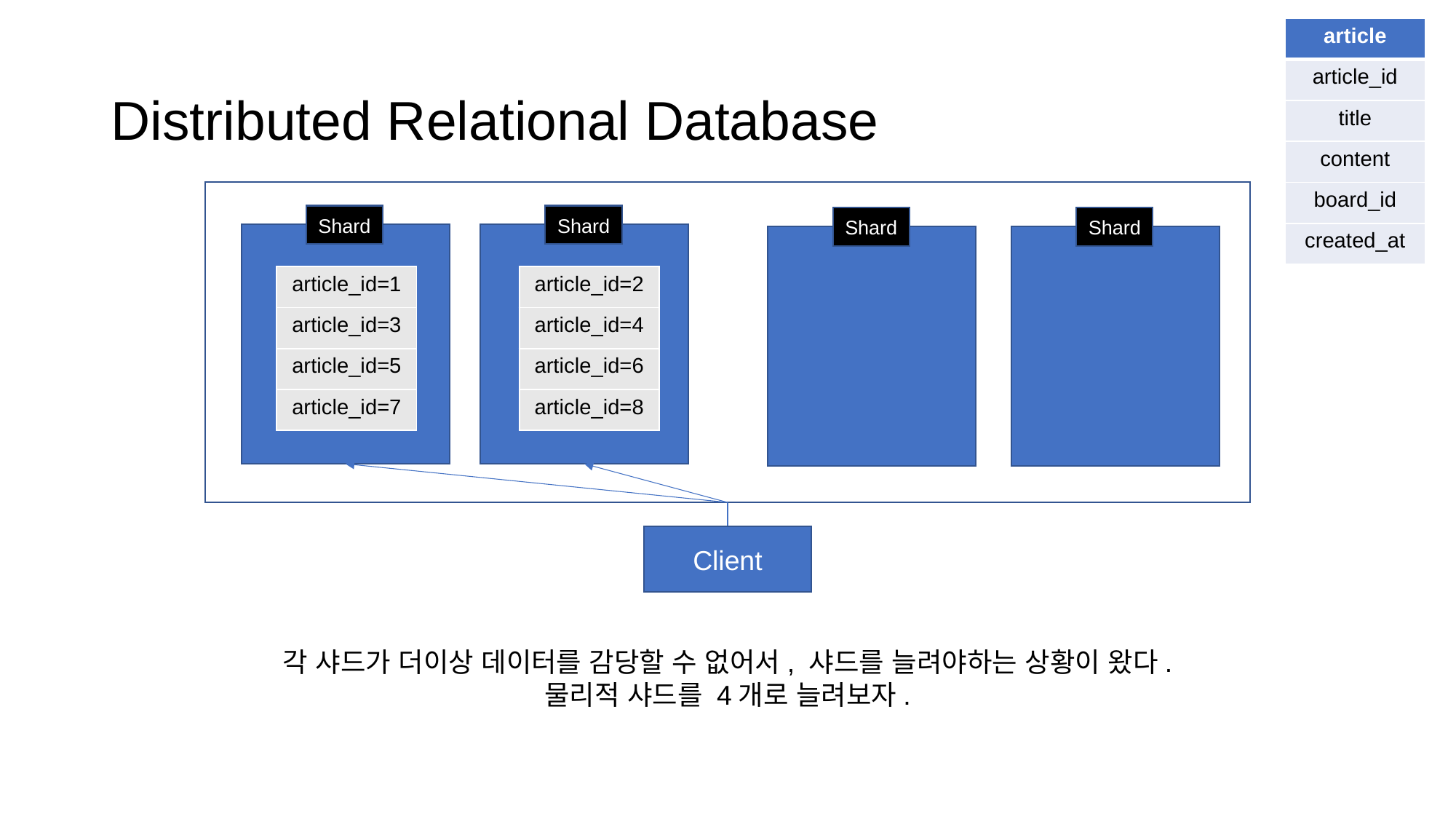

| article |
| --- |
| article\_id |
| title |
| content |
| board\_id |
| created\_at |
# Distributed Relational Database

Shard
Shard
Shard
Shard

| article\_id=1 |
| --- |
| article\_id=3 |
| article\_id=5 |
| article\_id=7 |
| article\_id=2 |
| --- |
| article\_id=4 |
| article\_id=6 |
| article\_id=8 |
Client
각 샤드가 더이상 데이터를 감당할 수 없어서, 샤드를 늘려야하는 상황이 왔다.
물리적 샤드를 4개로 늘려보자.